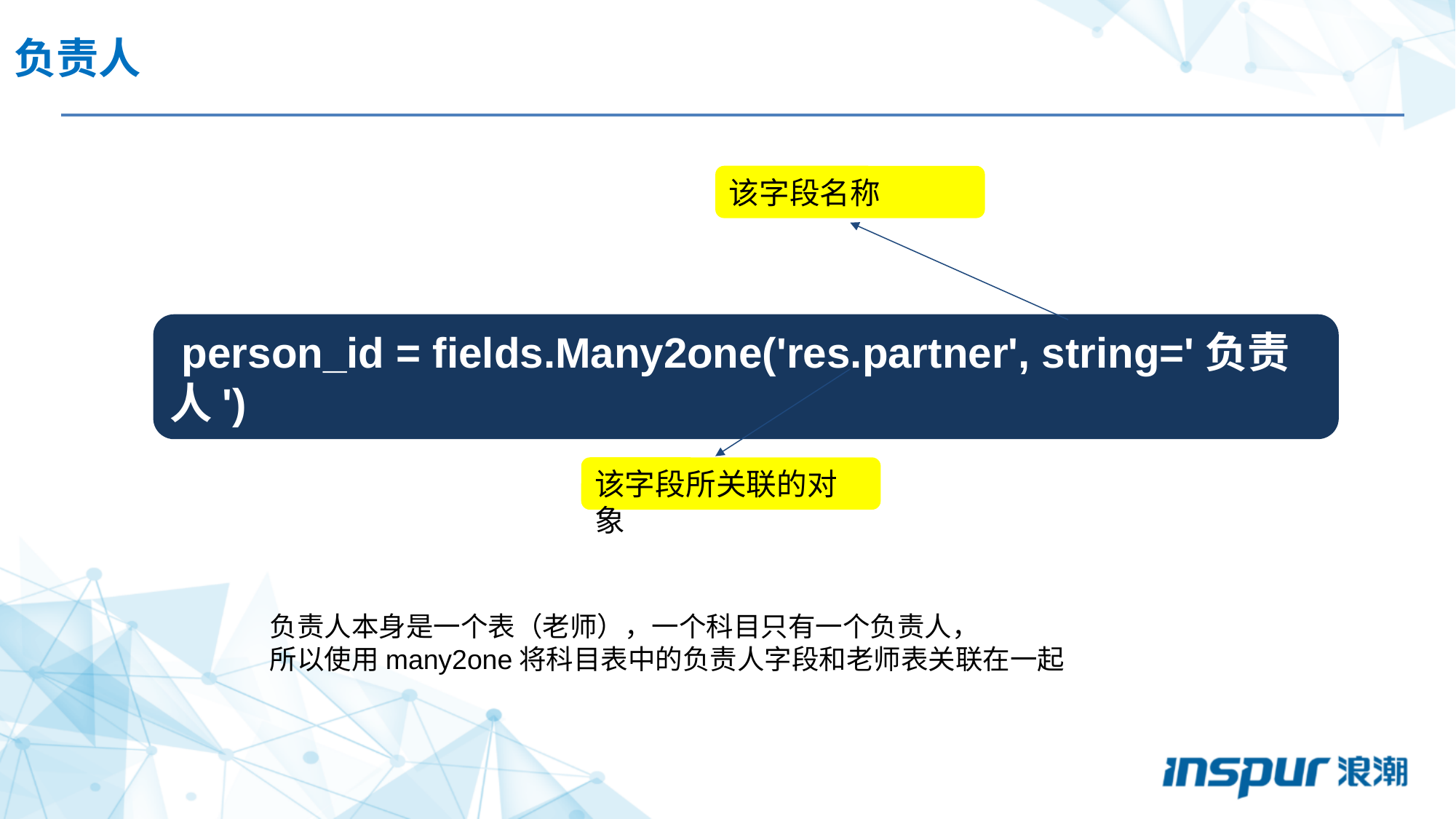

负责人
该字段名称
 person_id = fields.Many2one('res.partner', string='负责人')
该字段所关联的对象
负责人本身是一个表（老师），一个科目只有一个负责人，
所以使用many2one将科目表中的负责人字段和老师表关联在一起